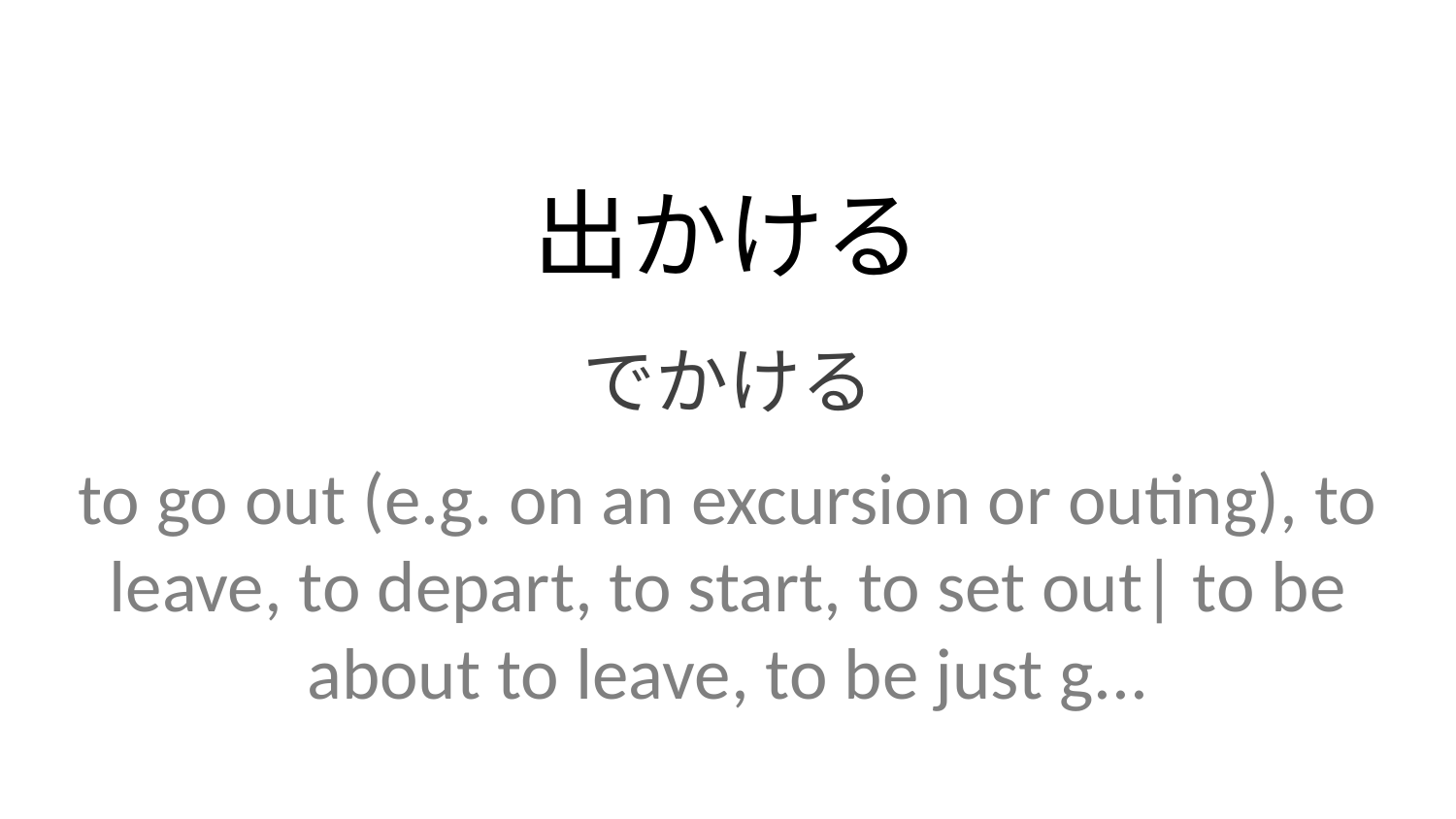

出かける

でかける
to go out (e.g. on an excursion or outing), to leave, to depart, to start, to set out| to be about to leave, to be just g...